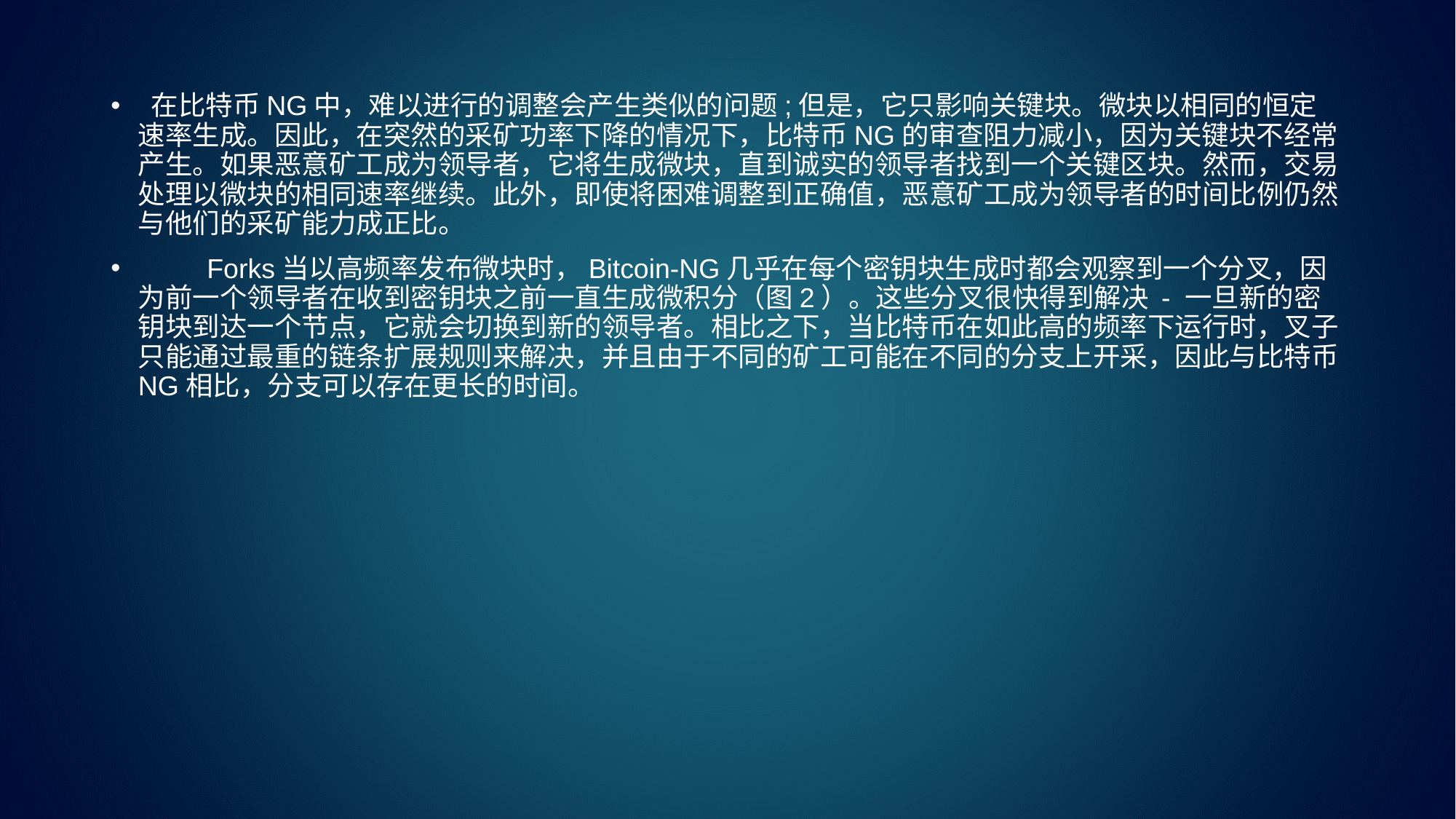

在比特币NG中，难以进行的调整会产生类似的问题;但是，它只影响关键块。微块以相同的恒定速率生成。因此，在突然的采矿功率下降的情况下，比特币NG的审查阻力减小，因为关键块不经常产生。如果恶意矿工成为领导者，它将生成微块，直到诚实的领导者找到一个关键区块。然而，交易处理以微块的相同速率继续。此外，即使将困难调整到正确值，恶意矿工成为领导者的时间比例仍然与他们的采矿能力成正比。
         Forks当以高频率发布微块时，Bitcoin-NG几乎在每个密钥块生成时都会观察到一个分叉，因为前一个领导者在收到密钥块之前一直生成微积分（图2）。这些分叉很快得到解决 - 一旦新的密钥块到达一个节点，它就会切换到新的领导者。相比之下，当比特币在如此高的频率下运行时，叉子只能通过最重的链条扩展规则来解决，并且由于不同的矿工可能在不同的分支上开采，因此与比特币NG相比，分支可以存在更长的时间。